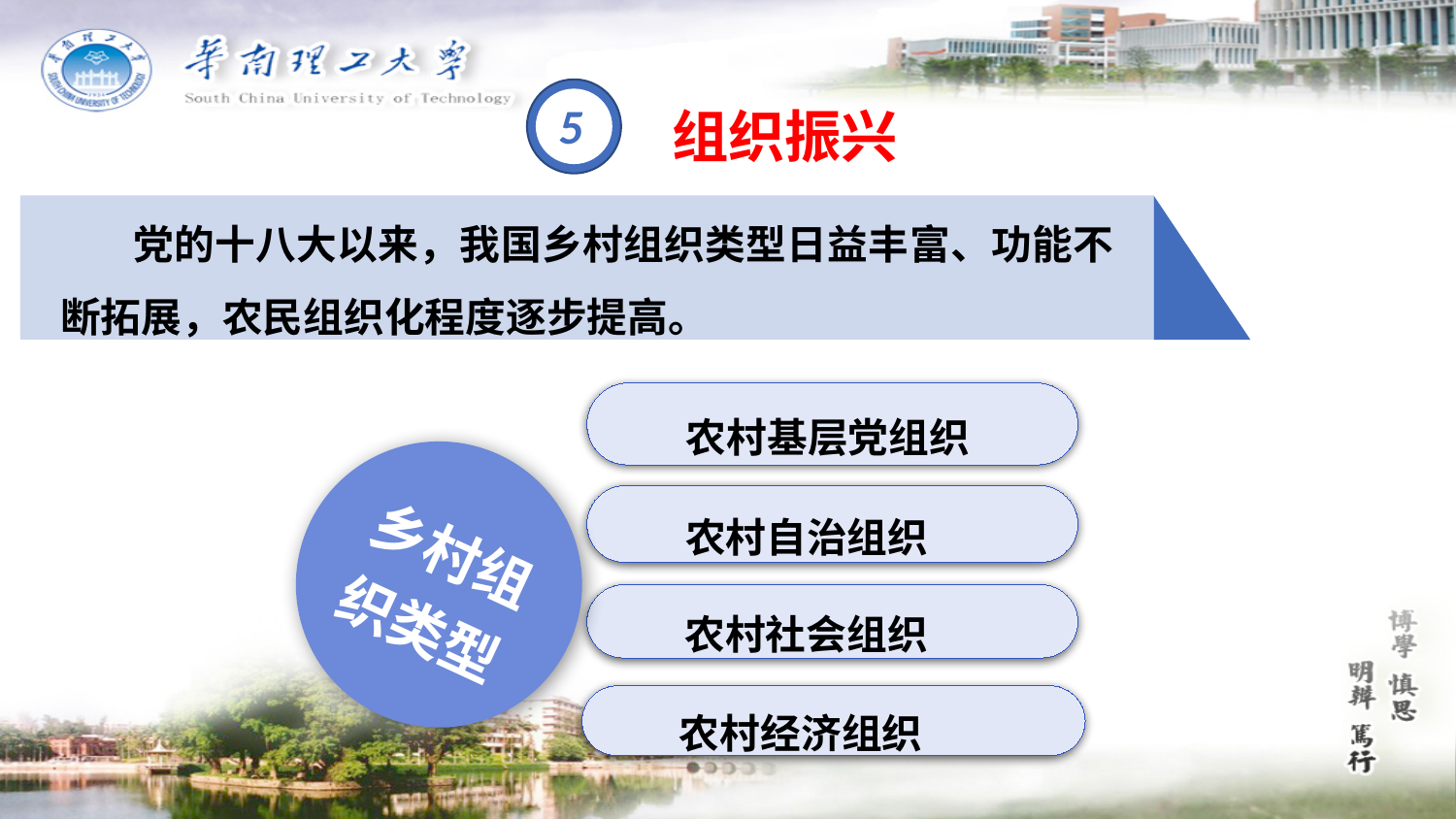

组织振兴

5
党的十八大以来，我国乡村组织类型日益丰富、功能不断拓展，农民组织化程度逐步提高。

农村基层党组织
乡村组织类型
农村自治组织
农村社会组织
农村经济组织